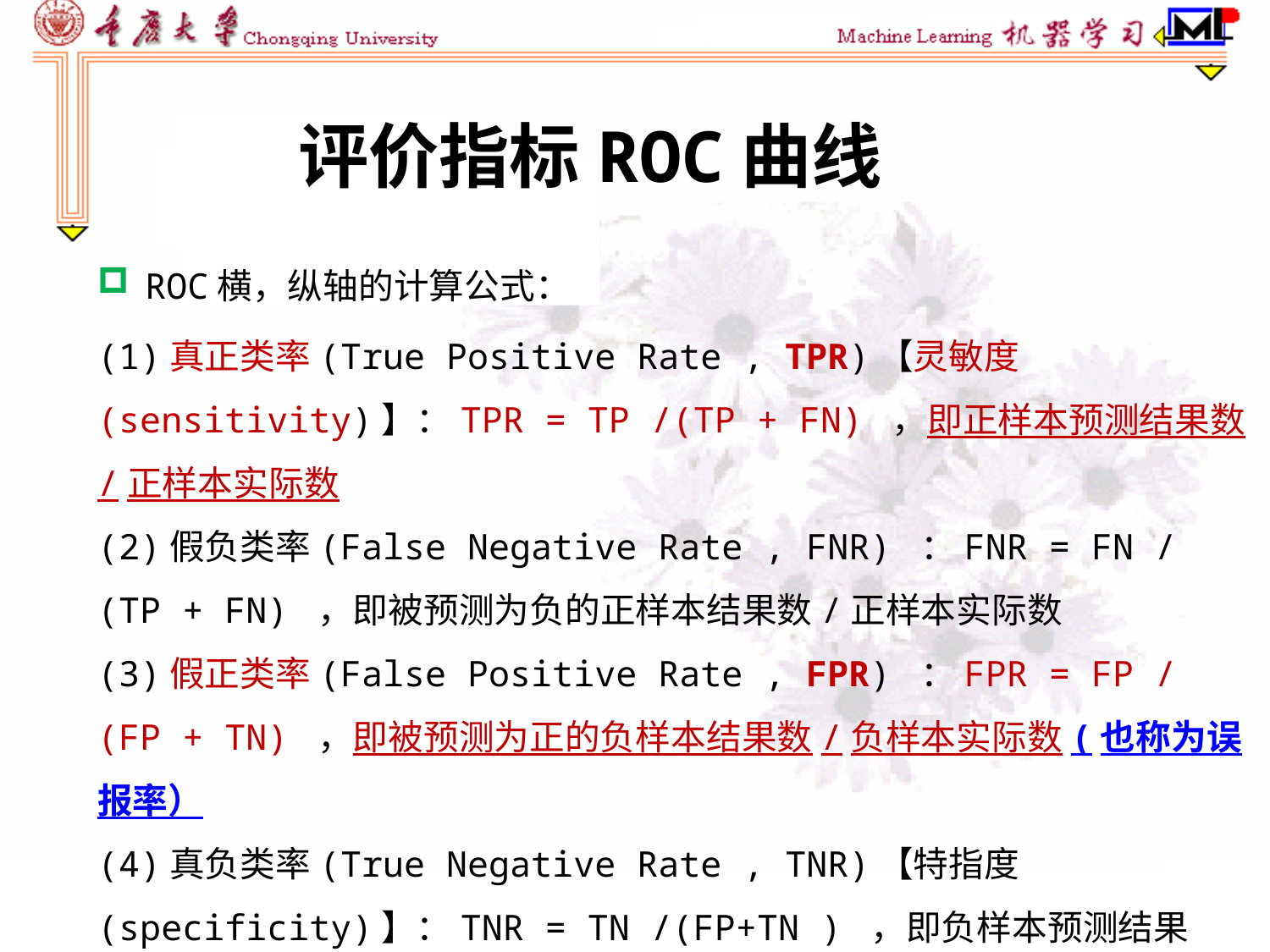

评价指标ROC曲线
ROC横，纵轴的计算公式：
(1)真正类率(True Positive Rate , TPR)【灵敏度(sensitivity)】：TPR = TP /(TP + FN) ，即正样本预测结果数/正样本实际数
(2)假负类率(False Negative Rate , FNR) ：FNR = FN /(TP + FN) ，即被预测为负的正样本结果数/正样本实际数
(3)假正类率(False Positive Rate , FPR) ：FPR = FP /(FP + TN) ，即被预测为正的负样本结果数/负样本实际数(也称为误报率）
(4)真负类率(True Negative Rate , TNR)【特指度(specificity)】：TNR = TN /(FP+TN ) ，即负样本预测结果数/负样本实际数